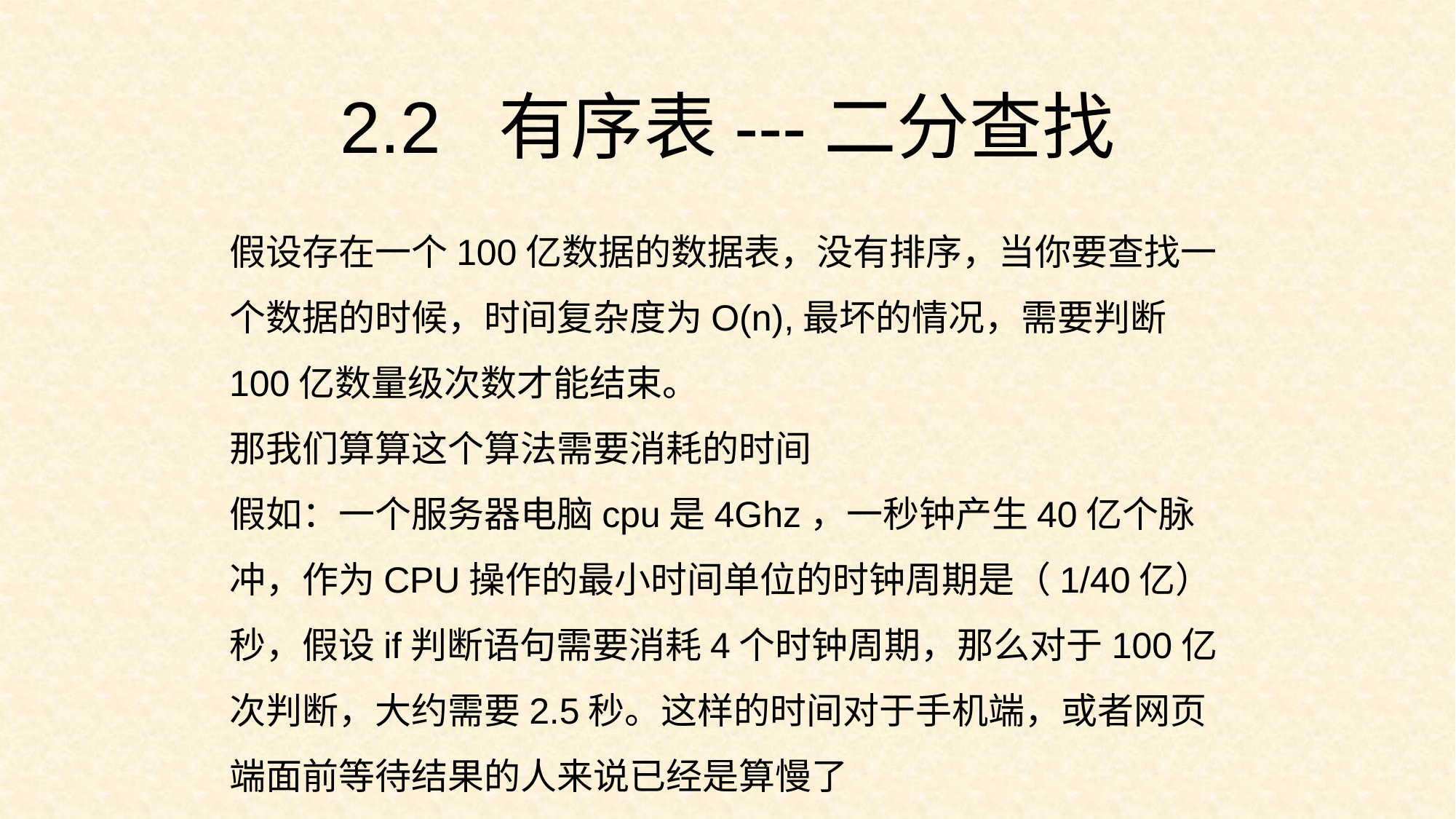

2.2  有序表---二分查找
假设存在一个100亿数据的数据表，没有排序，当你要查找一个数据的时候，时间复杂度为O(n),最坏的情况，需要判断100亿数量级次数才能结束。
那我们算算这个算法需要消耗的时间
假如：一个服务器电脑cpu是4Ghz，一秒钟产生40亿个脉冲，作为CPU操作的最小时间单位的时钟周期是（1/40亿） 秒，假设if判断语句需要消耗4个时钟周期，那么对于100亿次判断，大约需要2.5秒。这样的时间对于手机端，或者网页端面前等待结果的人来说已经是算慢了